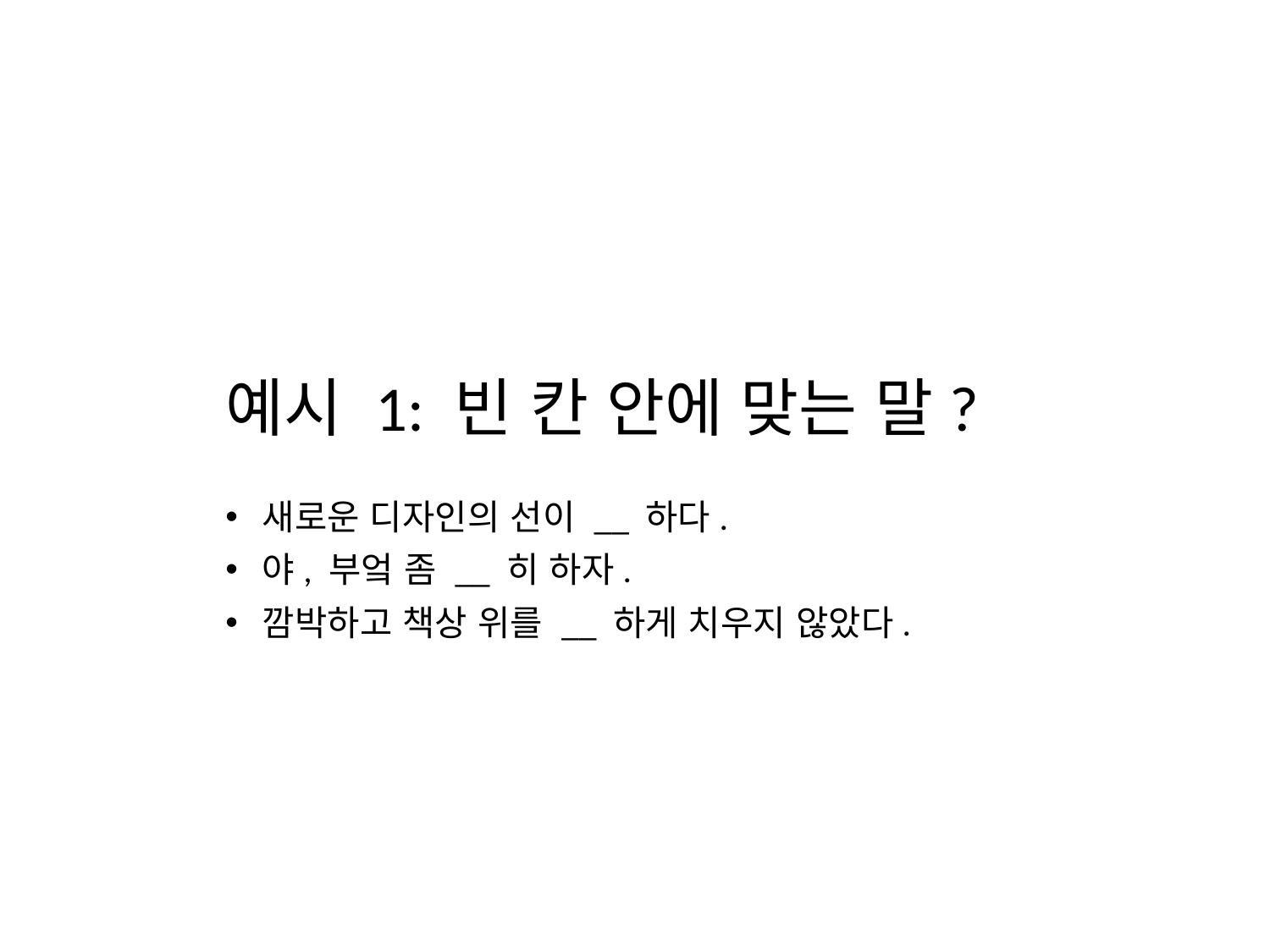

예시 1: 빈 칸 안에 맞는 말?

새로운 디자인의 선이 __ 하다.
야, 부엌 좀 __ 히 하자.
깜박하고 책상 위를 __ 하게 치우지 않았다.